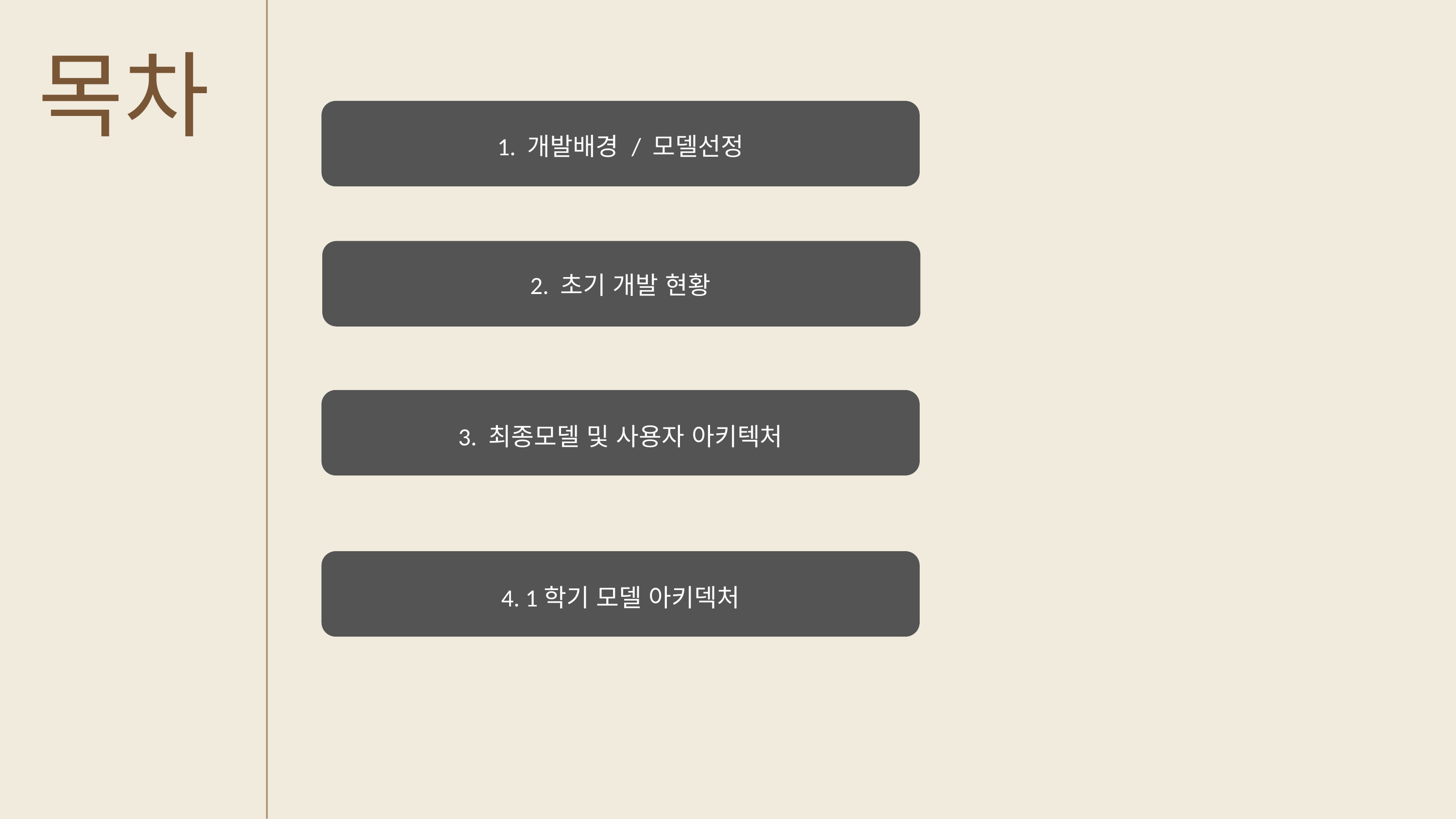

목차

1. 개발배경 / 모델선정

2. 초기 개발 현황

3. 최종모델 및 사용자 아키텍처

4. 1학기 모델 아키덱처